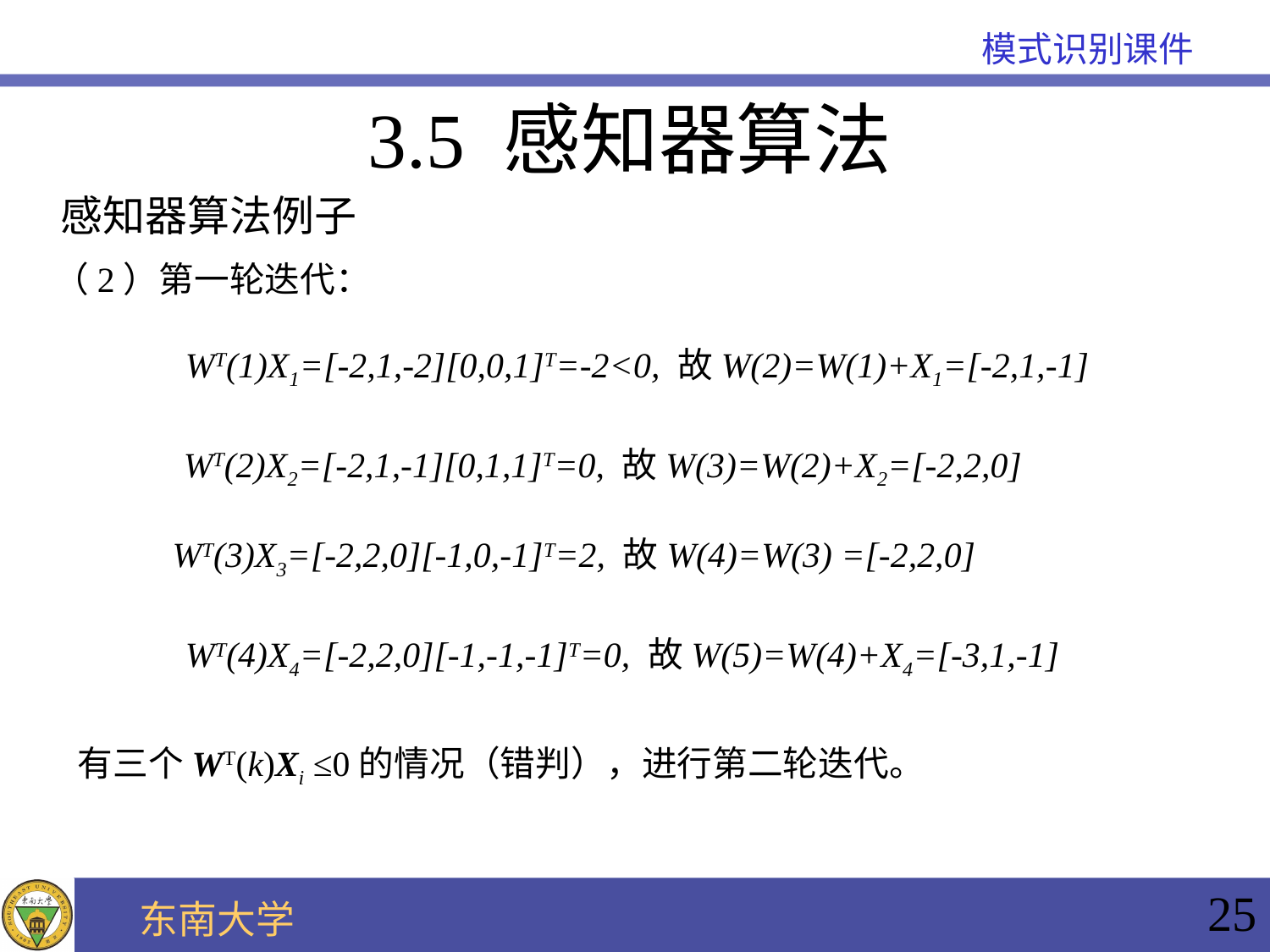

3.5 感知器算法
感知器算法例子
（2）第一轮迭代：
WT(1)X1=[-2,1,-2][0,0,1]T=-2<0, 故W(2)=W(1)+X1=[-2,1,-1]
WT(2)X2=[-2,1,-1][0,1,1]T=0, 故W(3)=W(2)+X2=[-2,2,0]
WT(3)X3=[-2,2,0][-1,0,-1]T=2, 故W(4)=W(3) =[-2,2,0]
WT(4)X4=[-2,2,0][-1,-1,-1]T=0, 故W(5)=W(4)+X4=[-3,1,-1]
有三个WT(k)Xi ≤0的情况（错判），进行第二轮迭代。
25